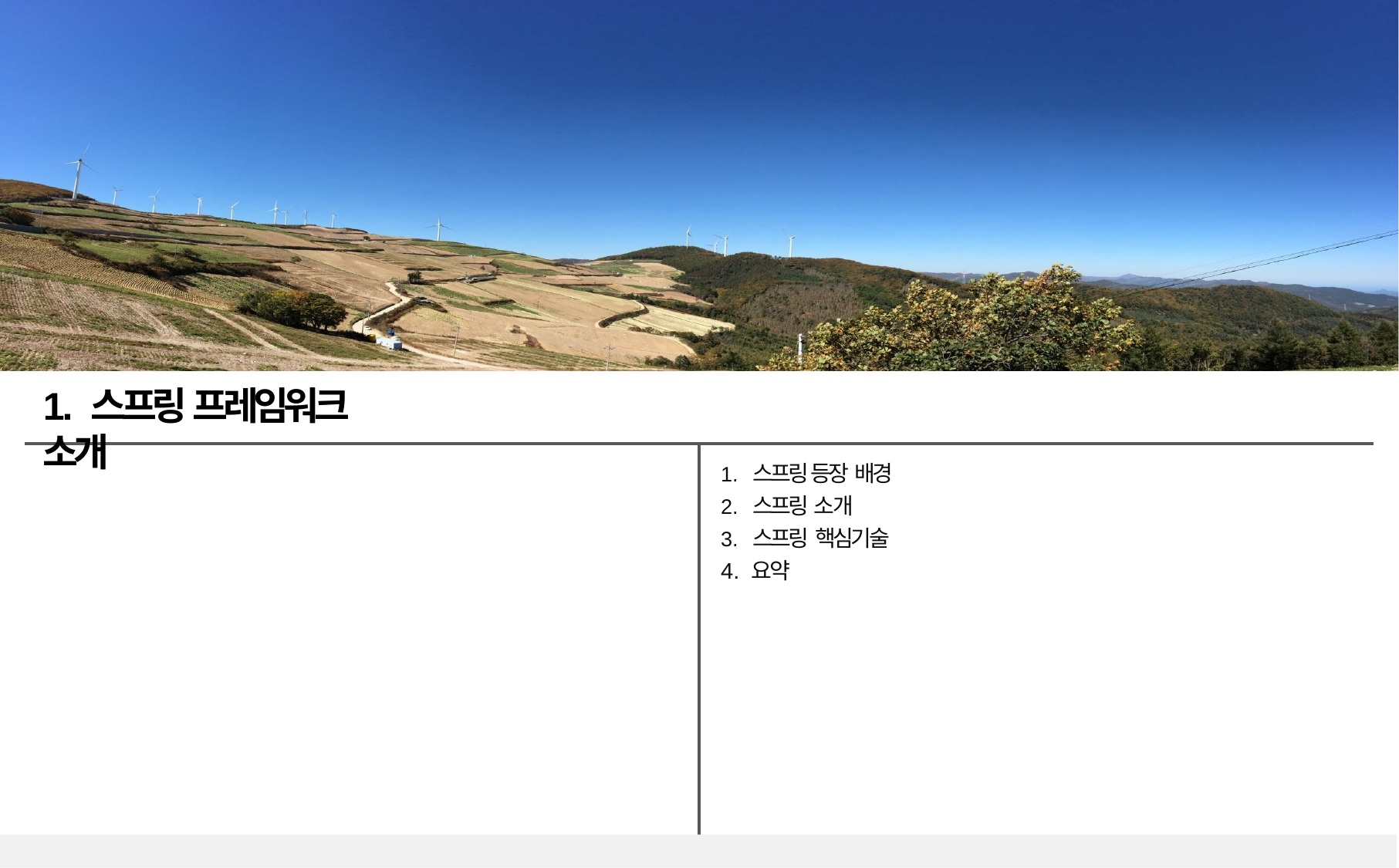

# 1. 스프링 프레임워크 소개

스프링 등장 배경
스프링 소개
스프링 핵심기술
4. 요약